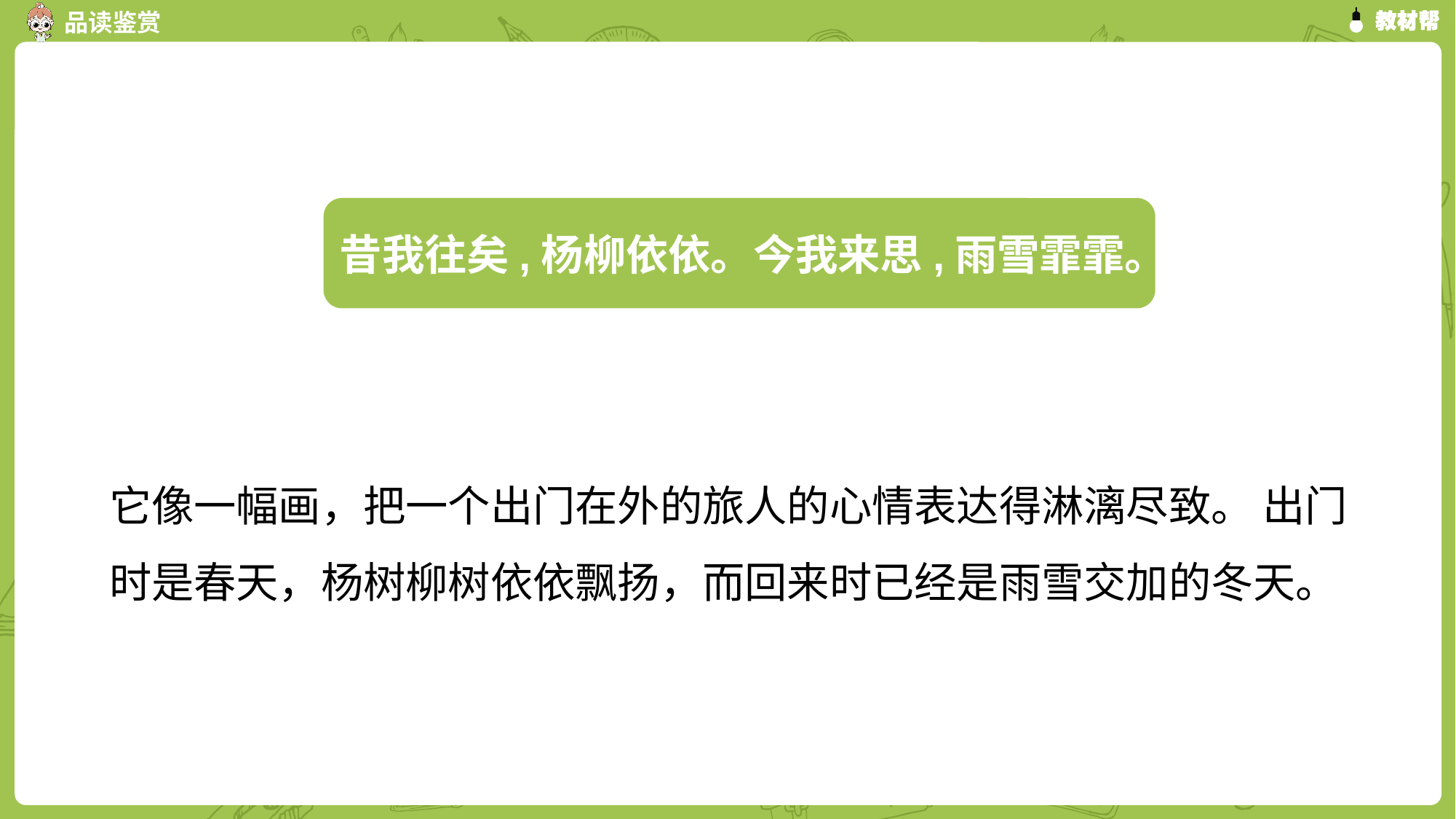

昔我往矣,杨柳依依。今我来思,雨雪霏霏。
它像一幅画，把一个出门在外的旅人的心情表达得淋漓尽致。 出门时是春天，杨树柳树依依飘扬，而回来时已经是雨雪交加的冬天。